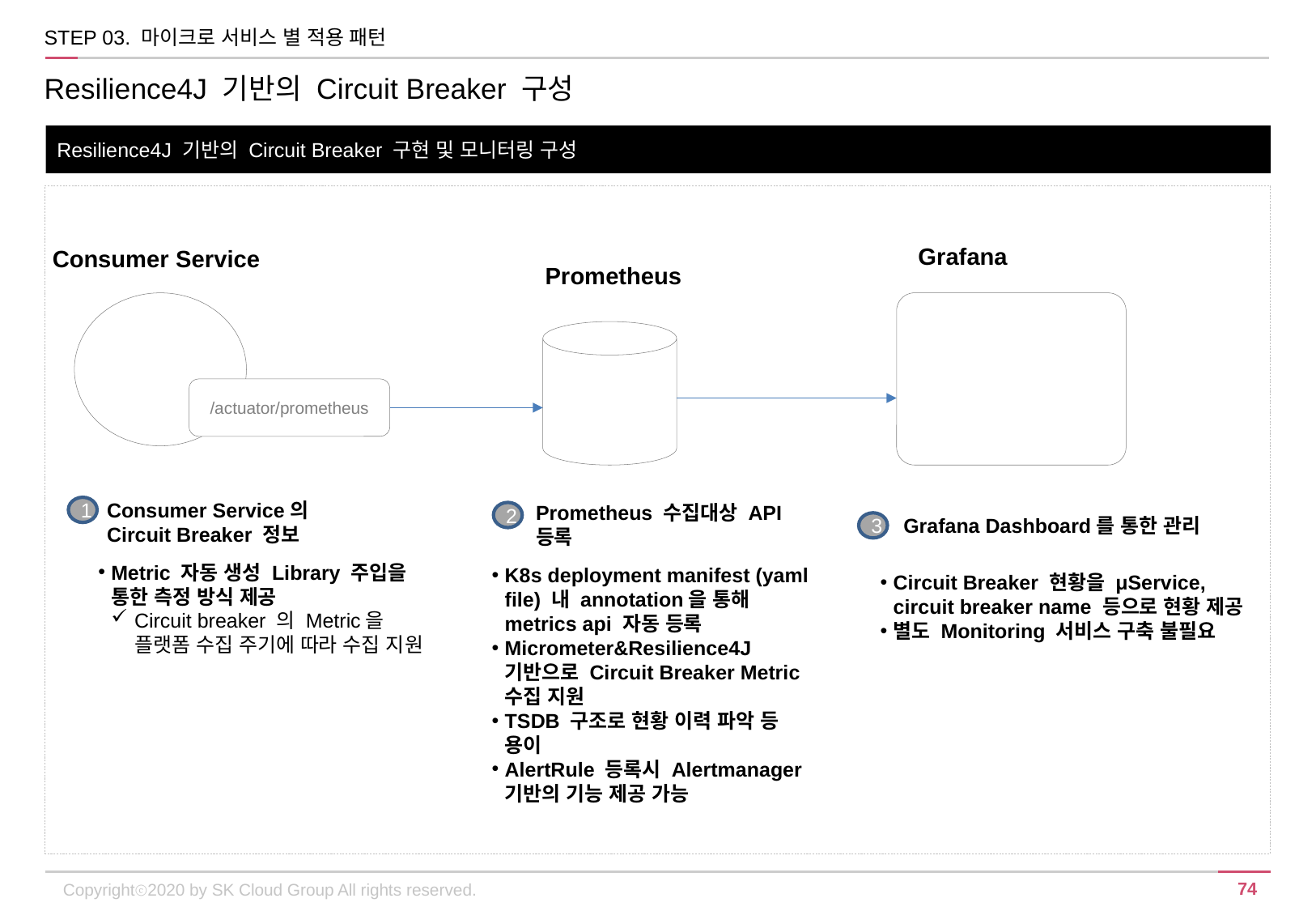

STEP 03. 마이크로 서비스 별 적용 패턴
Resilience4J 기반의 Circuit Breaker 구성
Resilience4J 기반의 Circuit Breaker 구현 및 모니터링 구성
Grafana
Consumer Service
Prometheus

/actuator/prometheus
Consumer Service의
Circuit Breaker 정보
Prometheus 수집대상 API
등록
1
2
Grafana Dashboard를 통한 관리
3
Metric 자동 생성 Library 주입을 통한 측정 방식 제공
Circuit breaker 의 Metric을 플랫폼 수집 주기에 따라 수집 지원
K8s deployment manifest (yaml file) 내 annotation을 통해 metrics api 자동 등록
Micrometer&Resilience4J 기반으로 Circuit Breaker Metric 수집 지원
TSDB 구조로 현황 이력 파악 등 용이
AlertRule 등록시 Alertmanager 기반의 기능 제공 가능
Circuit Breaker 현황을 μService, circuit breaker name 등으로 현황 제공
별도 Monitoring 서비스 구축 불필요
Copyrightⓒ2020 by SK Cloud Group All rights reserved.